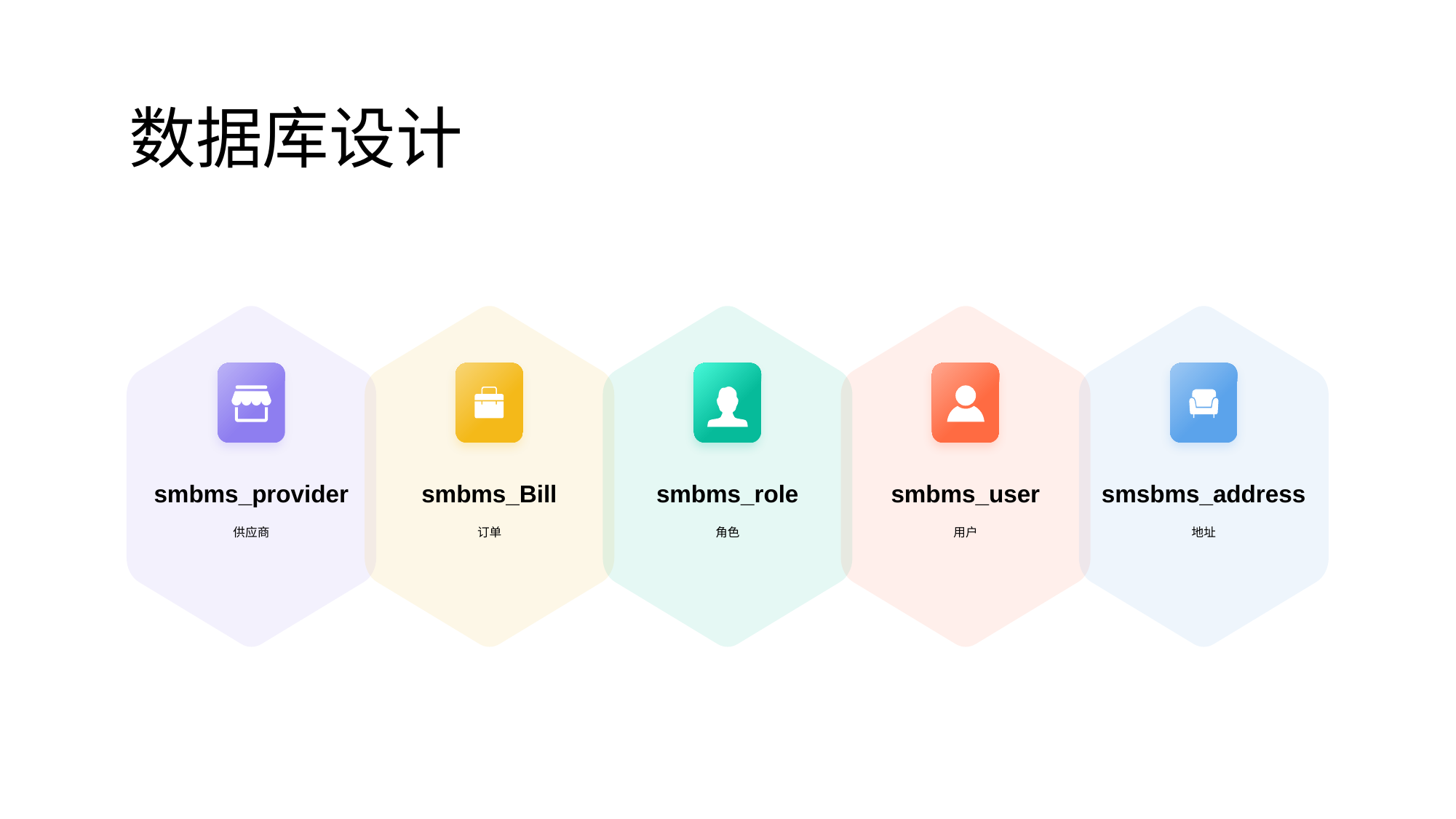

数据库设计
01
01
01
01
01

smbms_provider
供应商
smbms_Bill
订单
smbms_role
角色
smbms_user
用户
smsbms_address
地址